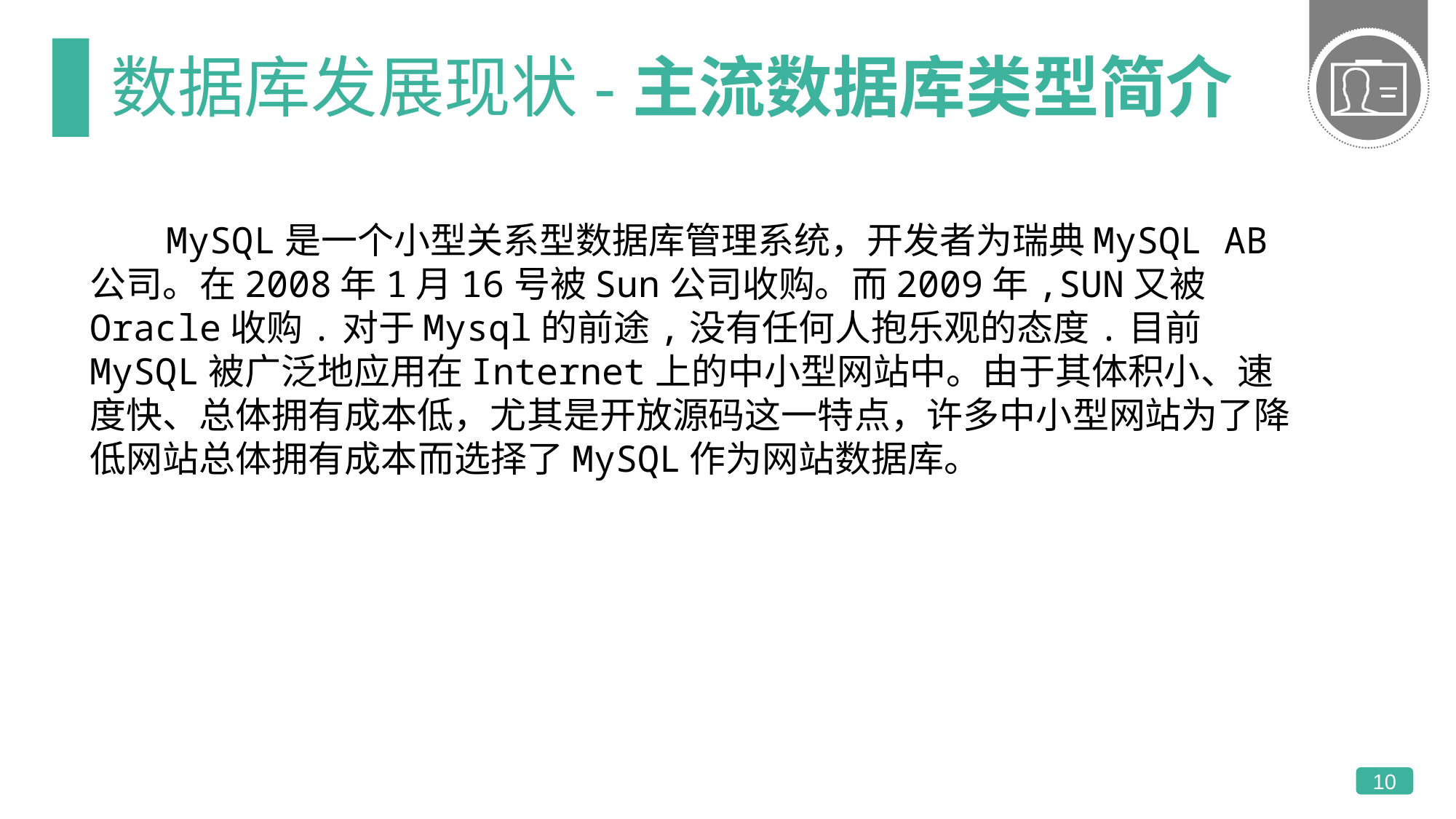

# 数据库发展现状-主流数据库类型简介
 MySQL是一个小型关系型数据库管理系统，开发者为瑞典MySQL AB公司。在2008年1月16号被Sun公司收购。而2009年,SUN又被Oracle收购.对于Mysql的前途,没有任何人抱乐观的态度.目前MySQL被广泛地应用在Internet上的中小型网站中。由于其体积小、速度快、总体拥有成本低，尤其是开放源码这一特点，许多中小型网站为了降低网站总体拥有成本而选择了MySQL作为网站数据库。
10